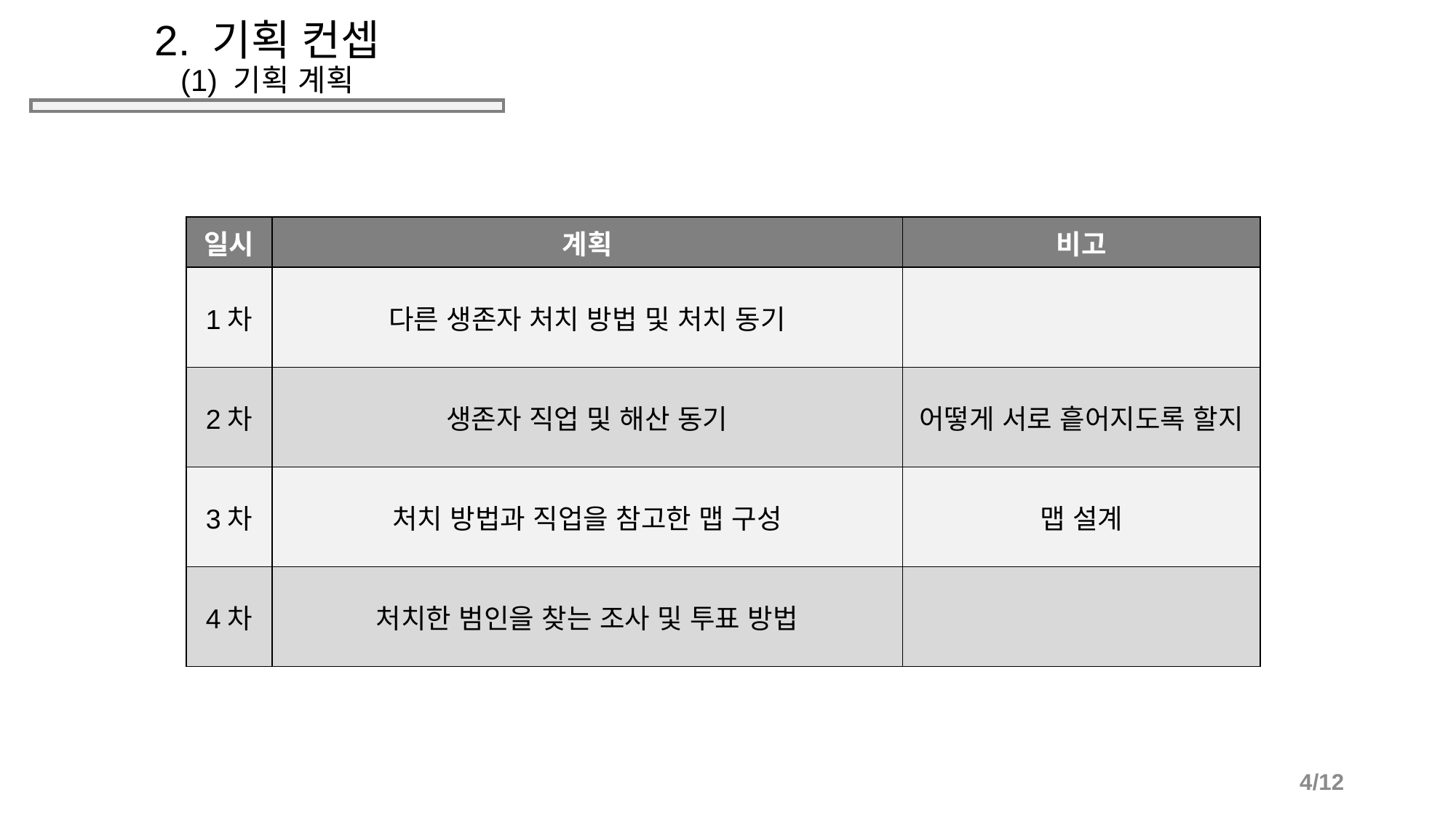

# 2. 기획 컨셉 (1) 기획 계획
| 일시 | 계획 | 비고 |
| --- | --- | --- |
| 1차 | 다른 생존자 처치 방법 및 처치 동기 |  |
| 2차 | 생존자 직업 및 해산 동기 | 어떻게 서로 흩어지도록 할지 |
| 3차 | 처치 방법과 직업을 참고한 맵 구성 | 맵 설계 |
| 4차 | 처치한 범인을 찾는 조사 및 투표 방법 |  |
4/12